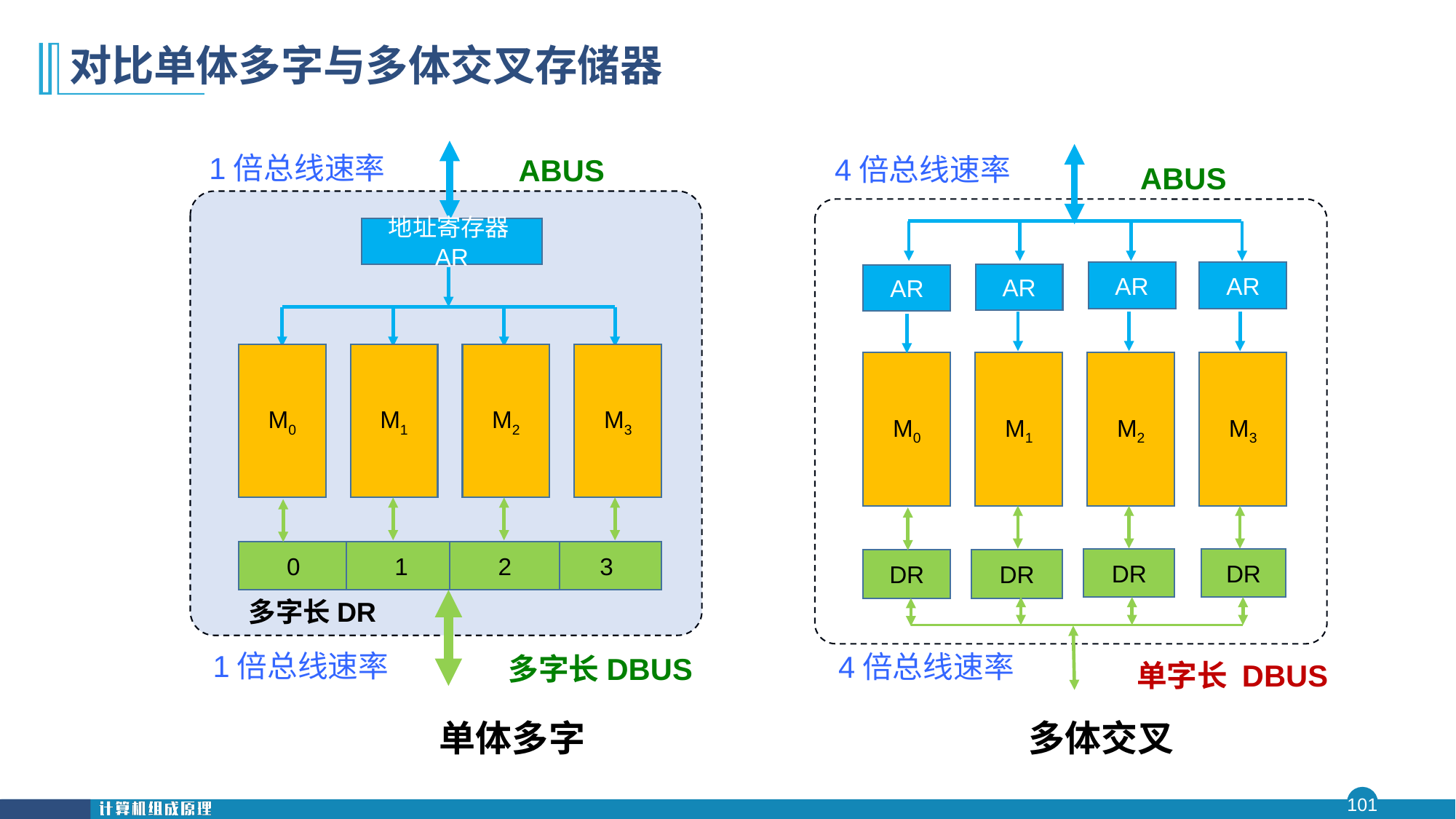

# 对比单体多字与多体交叉存储器
1倍总线速率
4倍总线速率
ABUS
ABUS

地址寄存器AR
AR
AR
AR
AR
M0
M1
M2
M3
M0
M1
M2
M3
0
1
2
3
DR
DR
DR
DR
多字长DR
1倍总线速率
4倍总线速率
多字长DBUS
单字长 DBUS
多体交叉
单体多字